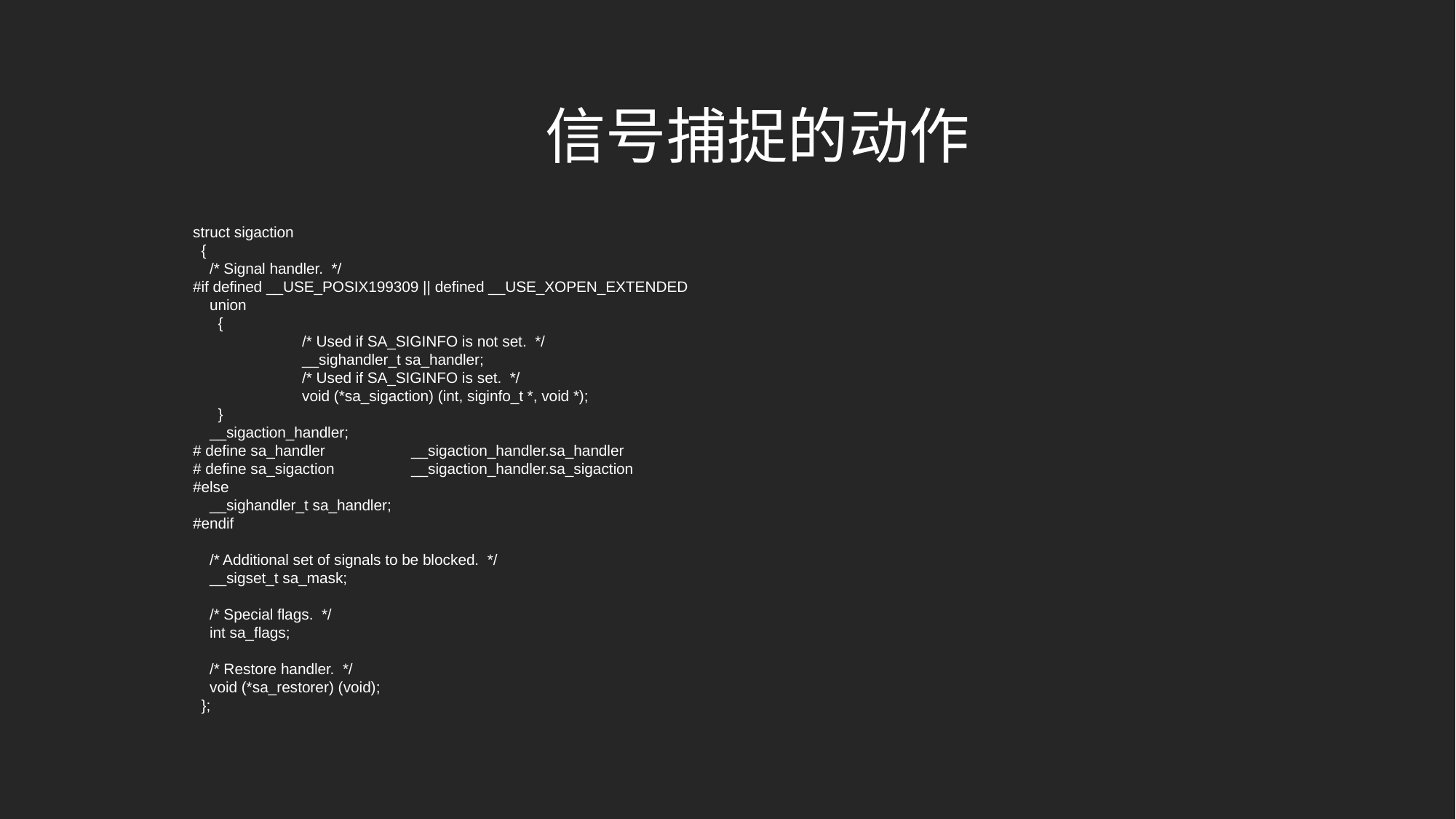

信号捕捉的动作

struct sigaction
  {
    /* Signal handler.  */
#if defined __USE_POSIX199309 || defined __USE_XOPEN_EXTENDED
    union
      {
	/* Used if SA_SIGINFO is not set.  */
	__sighandler_t sa_handler;
	/* Used if SA_SIGINFO is set.  */
	void (*sa_sigaction) (int, siginfo_t *, void *);
      }
    __sigaction_handler;
# define sa_handler	__sigaction_handler.sa_handler
# define sa_sigaction	__sigaction_handler.sa_sigaction
#else
    __sighandler_t sa_handler;
#endif

    /* Additional set of signals to be blocked.  */
    __sigset_t sa_mask;

    /* Special flags.  */
    int sa_flags;

    /* Restore handler.  */
    void (*sa_restorer) (void);
  };